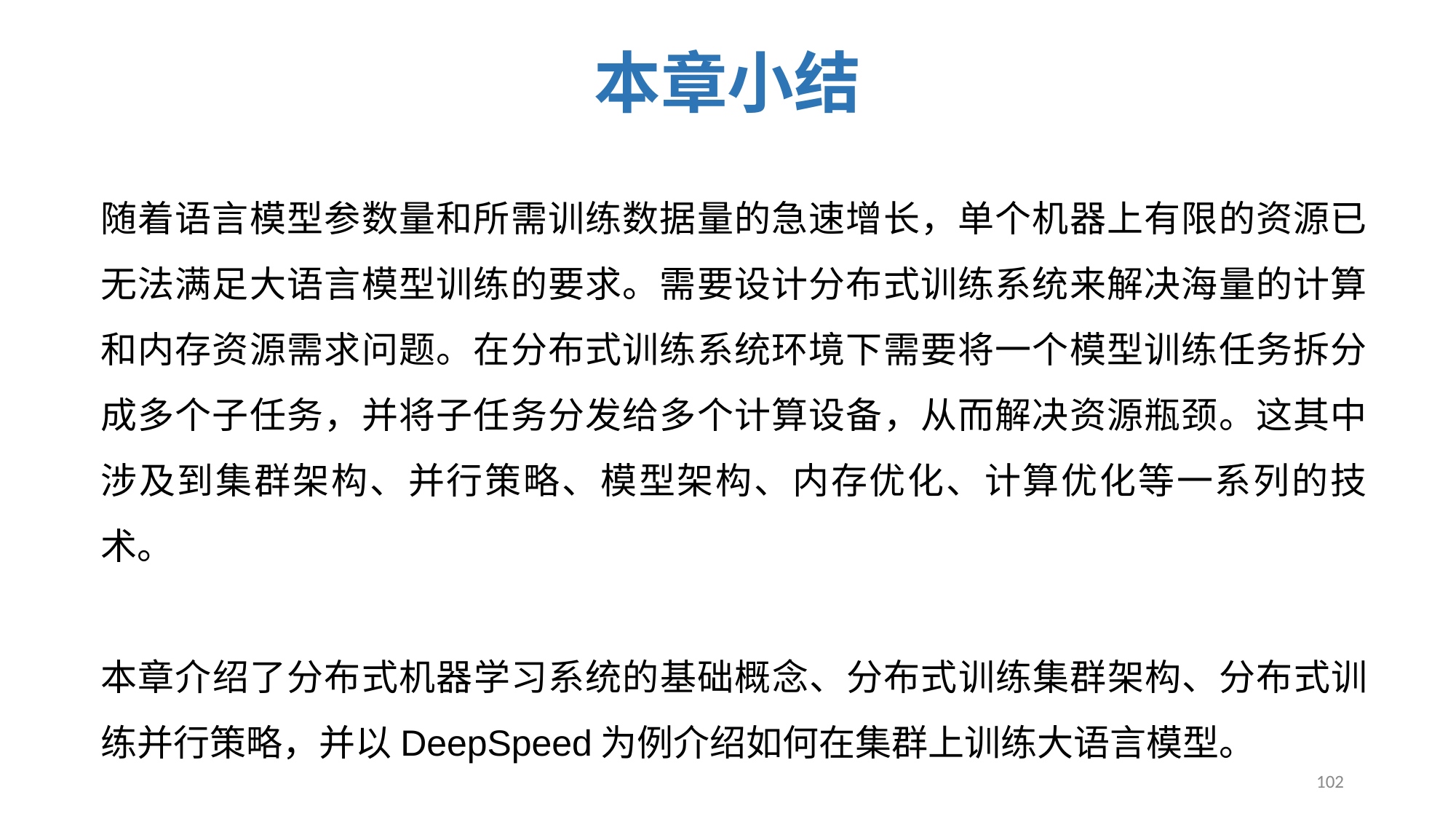

本章小结
哎呀小小草
专业设计
随着语言模型参数量和所需训练数据量的急速增长，单个机器上有限的资源已无法满足大语言模型训练的要求。需要设计分布式训练系统来解决海量的计算和内存资源需求问题。在分布式训练系统环境下需要将一个模型训练任务拆分成多个子任务，并将子任务分发给多个计算设备，从而解决资源瓶颈。这其中涉及到集群架构、并行策略、模型架构、内存优化、计算优化等一系列的技术。

本章介绍了分布式机器学习系统的基础概念、分布式训练集群架构、分布式训练并行策略，并以DeepSpeed为例介绍如何在集群上训练大语言模型。
2015
哎呀小小草演示设计
102